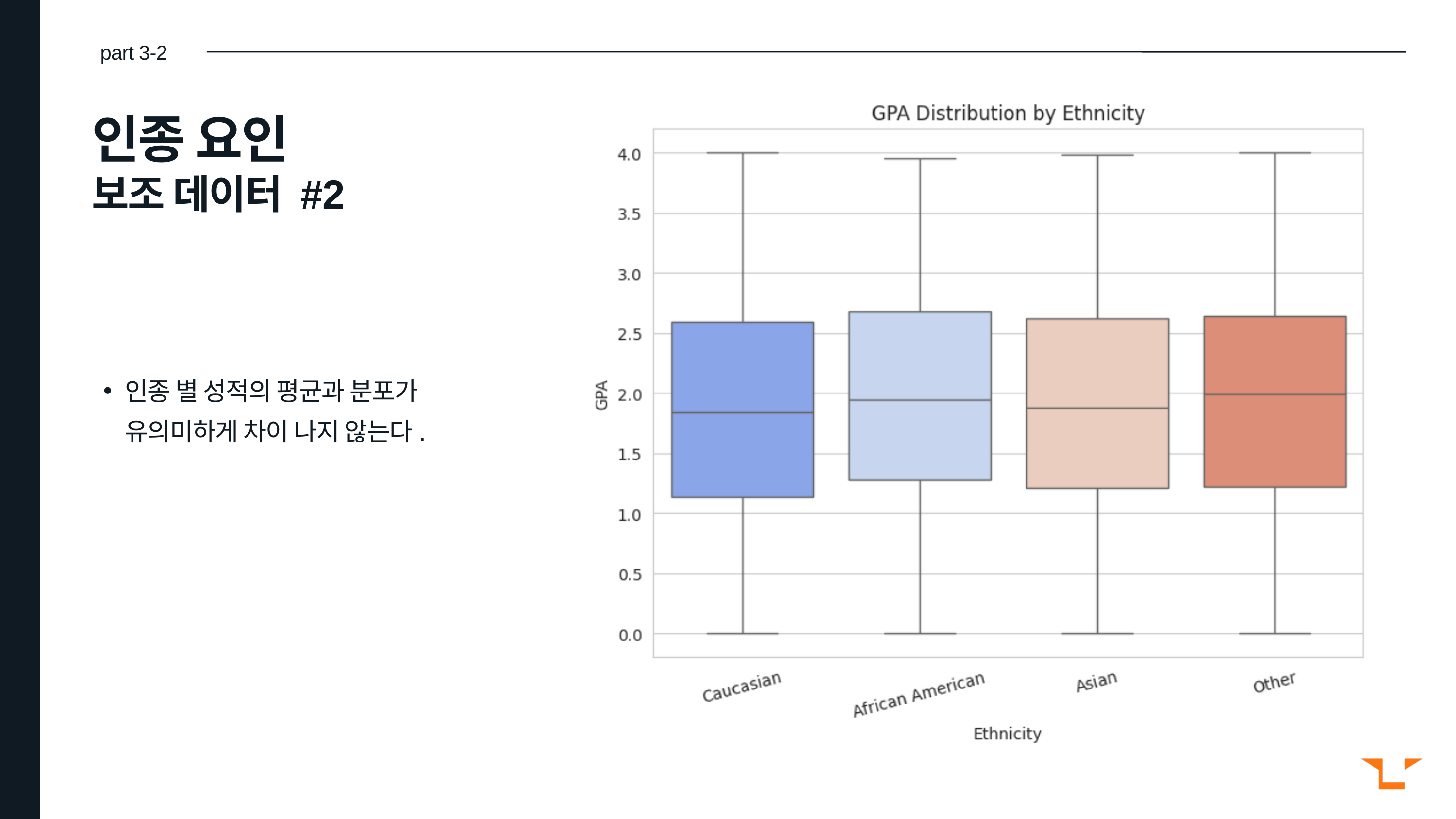

part 3-2

인종 요인
보조 데이터 #2
인종 별 성적의 평균과 분포가         유의미하게 차이 나지 않는다.